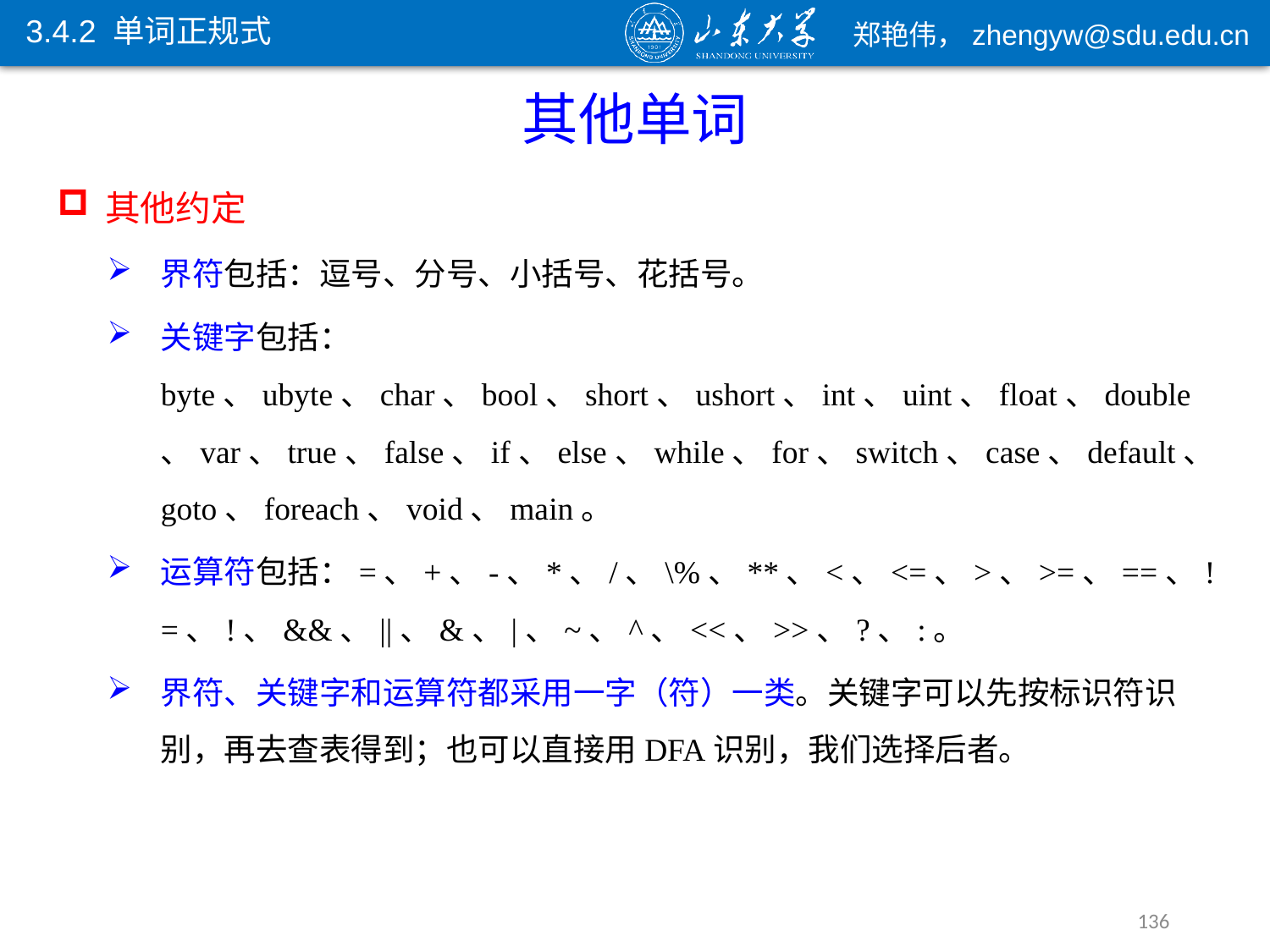

3.4.2 单词正规式
其他单词
其他约定
界符包括：逗号、分号、小括号、花括号。
关键字包括：byte、ubyte、char、bool、short、ushort、int、uint、float、double、var、true、false、if、else、while、for、switch、case、default、goto、foreach、void、main。
运算符包括：=、+、-、*、/、\%、**、<、<=、>、>=、==、!=、!、&&、||、&、|、~、^、<<、>>、?、:。
界符、关键字和运算符都采用一字（符）一类。关键字可以先按标识符识别，再去查表得到；也可以直接用DFA识别，我们选择后者。
136